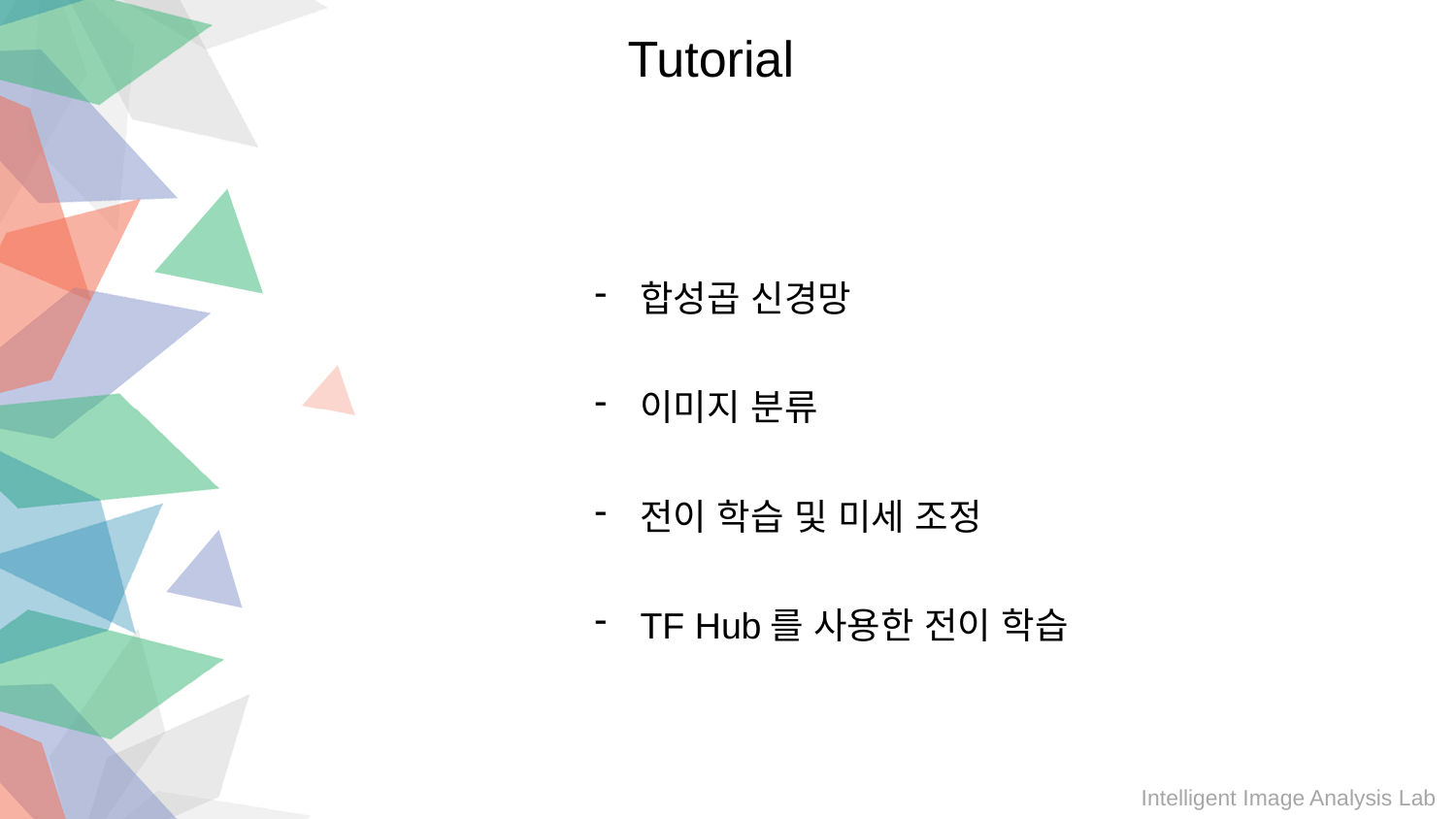

Tutorial
합성곱 신경망
이미지 분류
전이 학습 및 미세 조정
TF Hub를 사용한 전이 학습